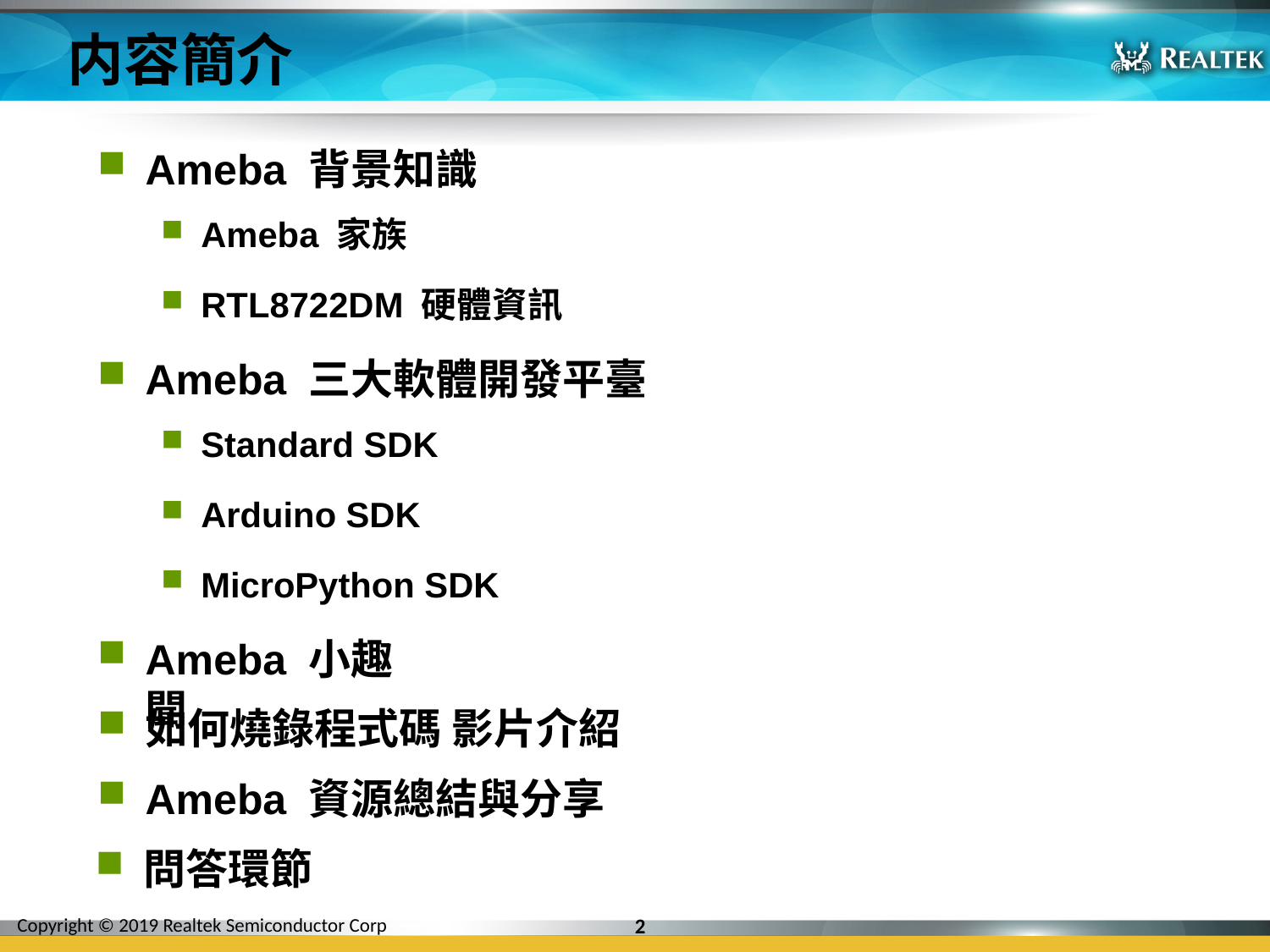

# 内容簡介
Ameba 背景知識

Ameba 家族

RTL8722DM 硬體資訊

Ameba 三大軟體開發平臺

Standard SDK
Arduino SDK
MicroPython SDK

Ameba 小趣聞
如何燒錄程式碼 影片介紹

Ameba 資源總結與分享

問答環節